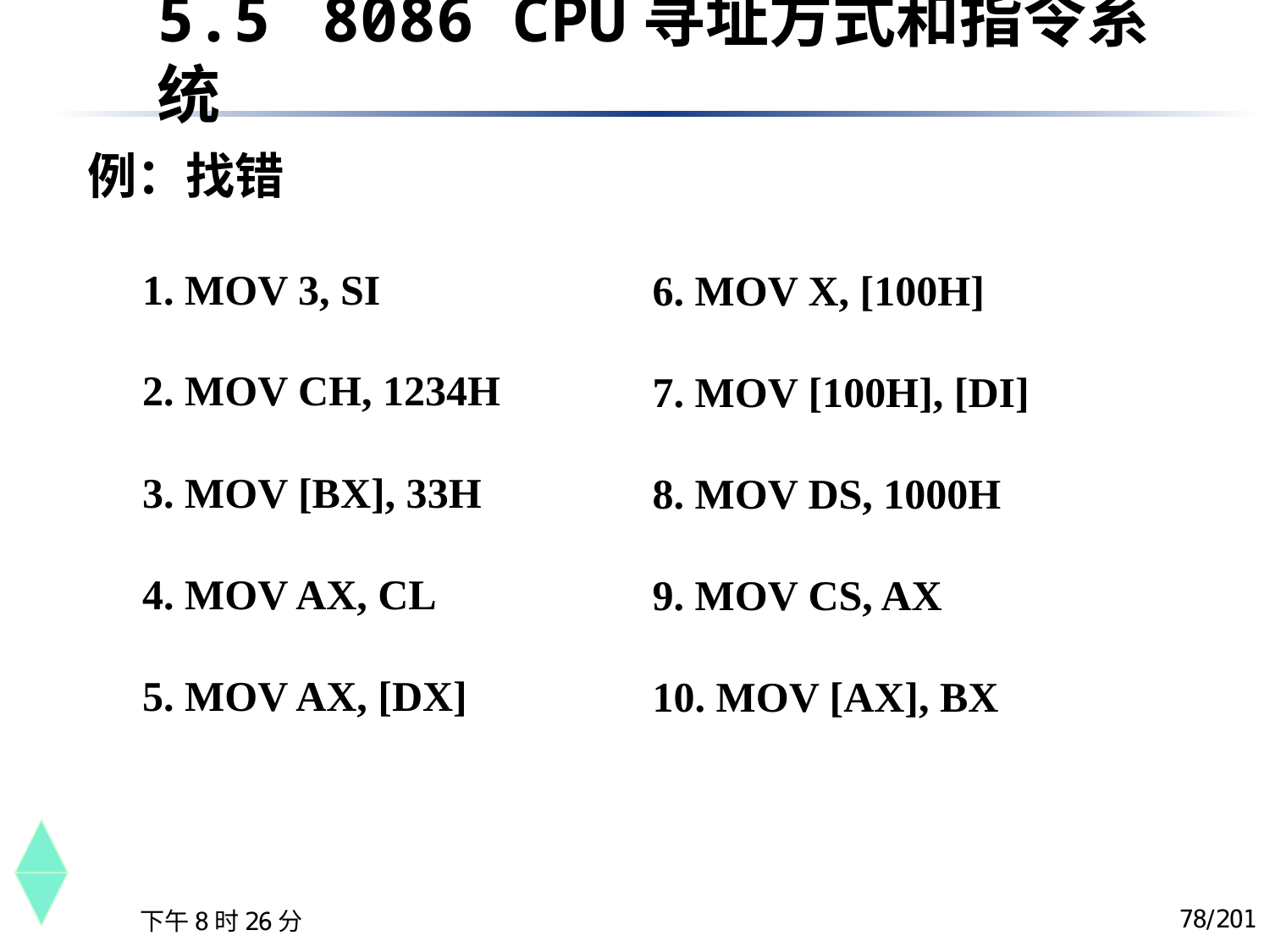

5.5	 8086 CPU寻址方式和指令系统
例：找错
1. MOV 3, SI

2. MOV CH, 1234H

3. MOV [BX], 33H

4. MOV AX, CL

5. MOV AX, [DX]
6. MOV X, [100H]

7. MOV [100H], [DI]

8. MOV DS, 1000H

9. MOV CS, AX

10. MOV [AX], BX
78/201
下午8时26分